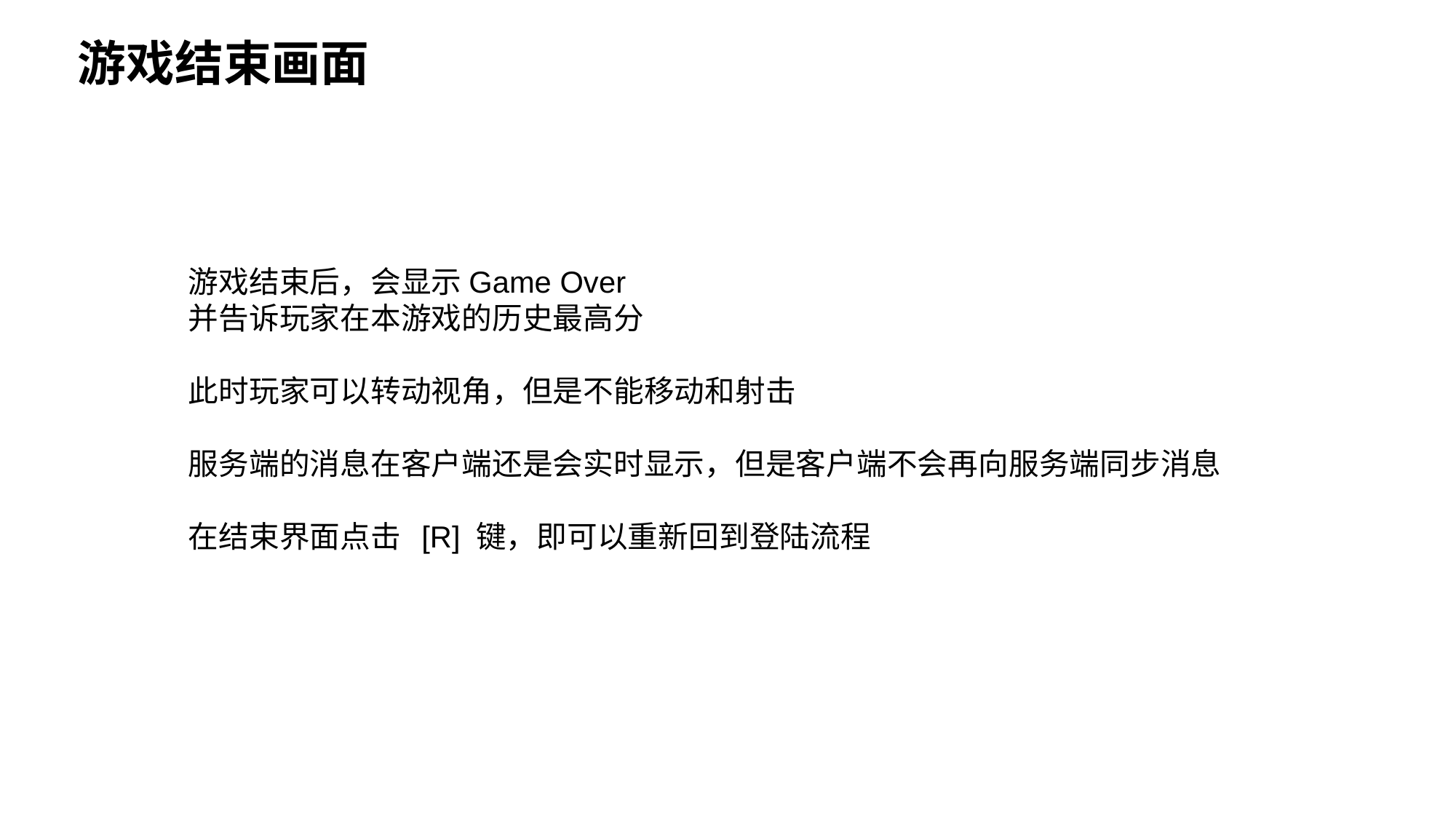

游戏结束画面
游戏结束后，会显示Game Over
并告诉玩家在本游戏的历史最高分

此时玩家可以转动视角，但是不能移动和射击

服务端的消息在客户端还是会实时显示，但是客户端不会再向服务端同步消息

在结束界面点击  [R] 键，即可以重新回到登陆流程